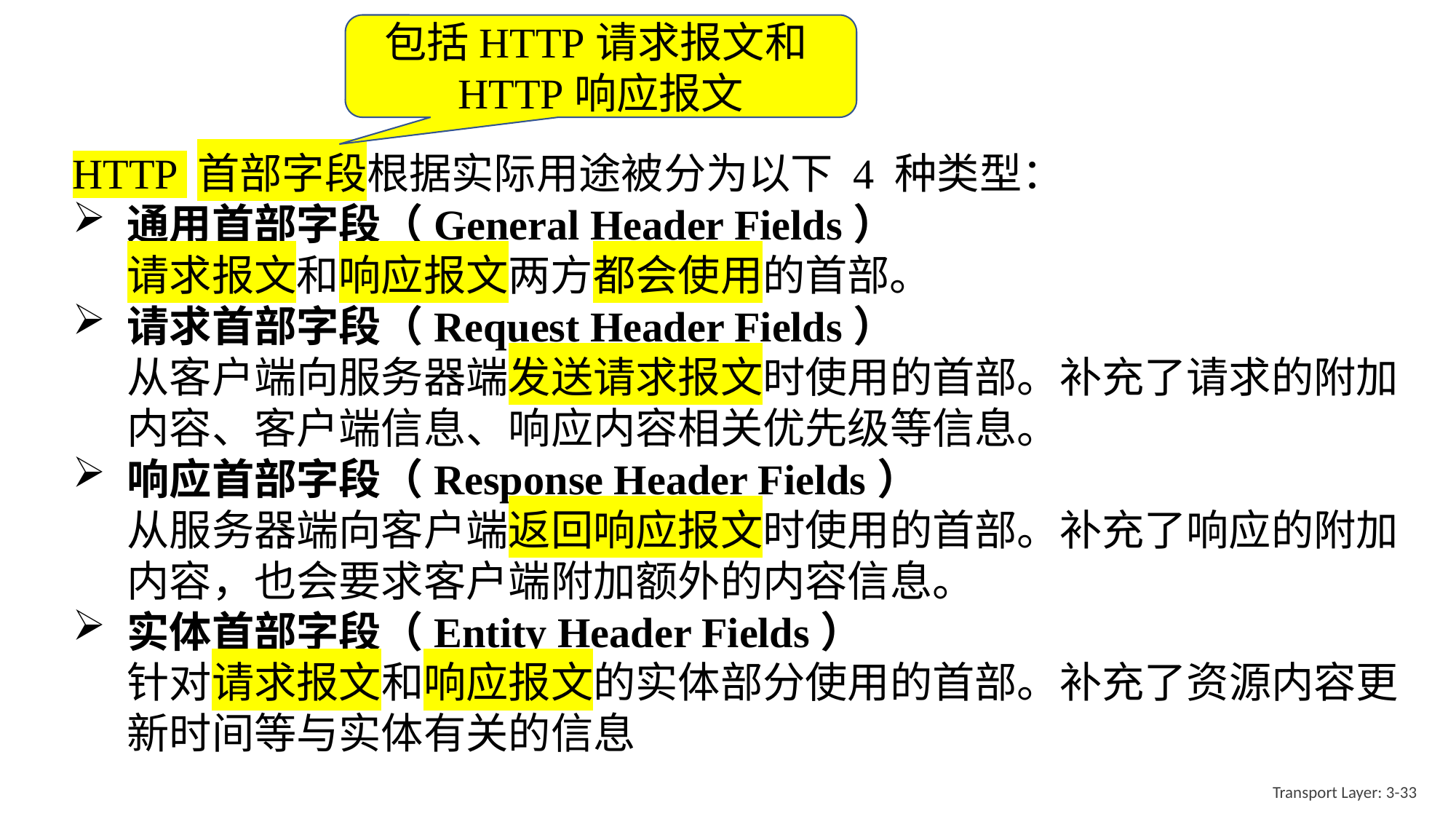

包括HTTP请求报文和HTTP响应报文
HTTP 首部字段根据实际用途被分为以下 4 种类型：
通用首部字段（General Header Fields）
请求报文和响应报文两方都会使用的首部。
请求首部字段（Request Header Fields）
从客户端向服务器端发送请求报文时使用的首部。补充了请求的附加内容、客户端信息、响应内容相关优先级等信息。
响应首部字段（Response Header Fields）
从服务器端向客户端返回响应报文时使用的首部。补充了响应的附加内容，也会要求客户端附加额外的内容信息。
实体首部字段（Entity Header Fields）
针对请求报文和响应报文的实体部分使用的首部。补充了资源内容更新时间等与实体有关的信息
Transport Layer: 3-33